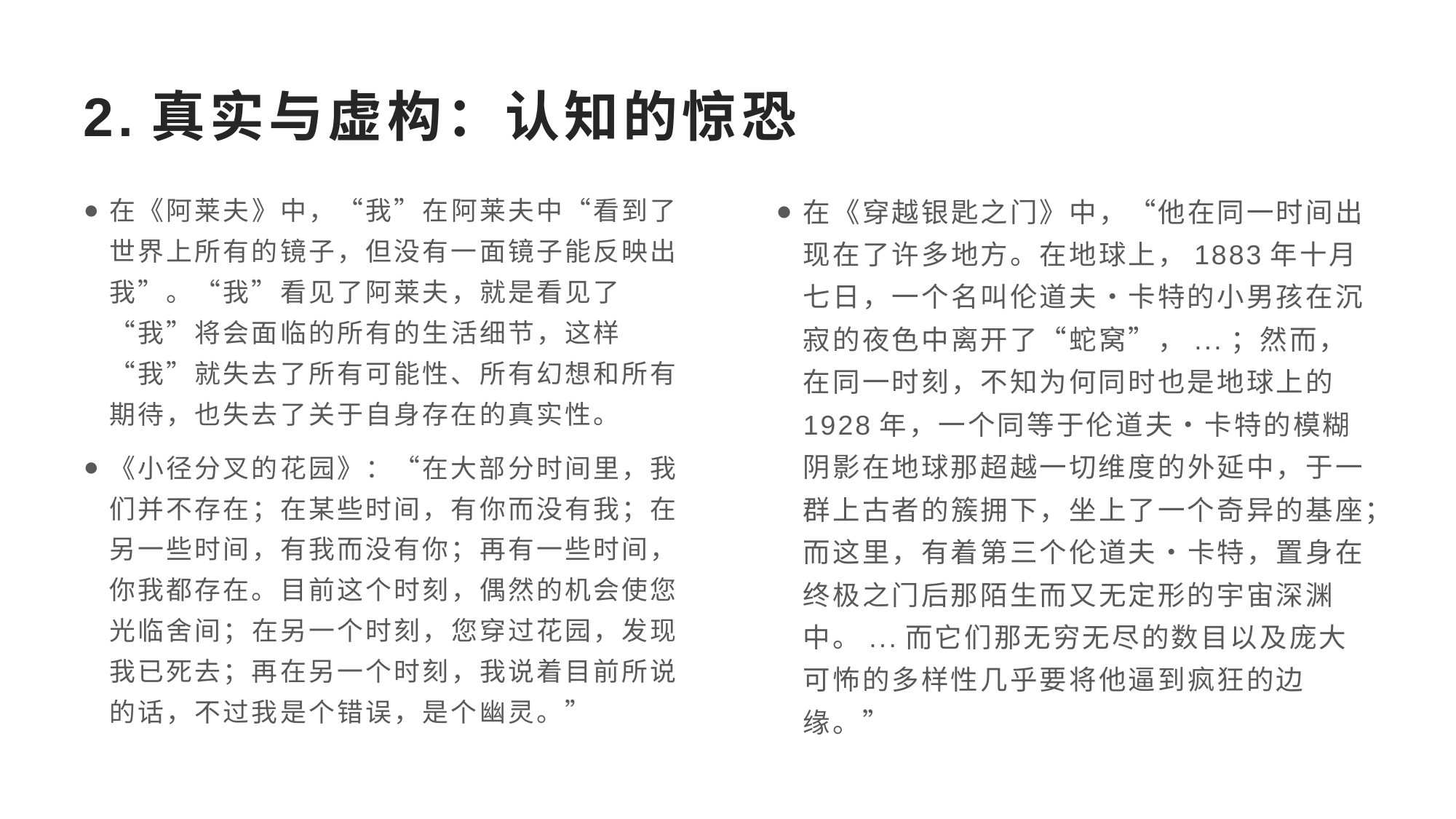

# 2.真实与虚构：认知的惊恐
在《阿莱夫》中，“我”在阿莱夫中“看到了世界上所有的镜子，但没有一面镜子能反映出我”。“我”看见了阿莱夫，就是看见了“我”将会面临的所有的生活细节，这样“我”就失去了所有可能性、所有幻想和所有期待，也失去了关于自身存在的真实性。
《小径分叉的花园》：“在大部分时间里，我们并不存在；在某些时间，有你而没有我；在另一些时间，有我而没有你；再有一些时间，你我都存在。目前这个时刻，偶然的机会使您光临舍间；在另一个时刻，您穿过花园，发现我已死去；再在另一个时刻，我说着目前所说的话，不过我是个错误，是个幽灵。”

在《穿越银匙之门》中，“他在同一时间出现在了许多地方。在地球上，1883年十月七日，一个名叫伦道夫•卡特的小男孩在沉寂的夜色中离开了“蛇窝”，...；然而，在同一时刻，不知为何同时也是地球上的1928年，一个同等于伦道夫•卡特的模糊阴影在地球那超越一切维度的外延中，于一群上古者的簇拥下，坐上了一个奇异的基座；而这里，有着第三个伦道夫•卡特，置身在终极之门后那陌生而又无定形的宇宙深渊中。...而它们那无穷无尽的数目以及庞大可怖的多样性几乎要将他逼到疯狂的边缘。”